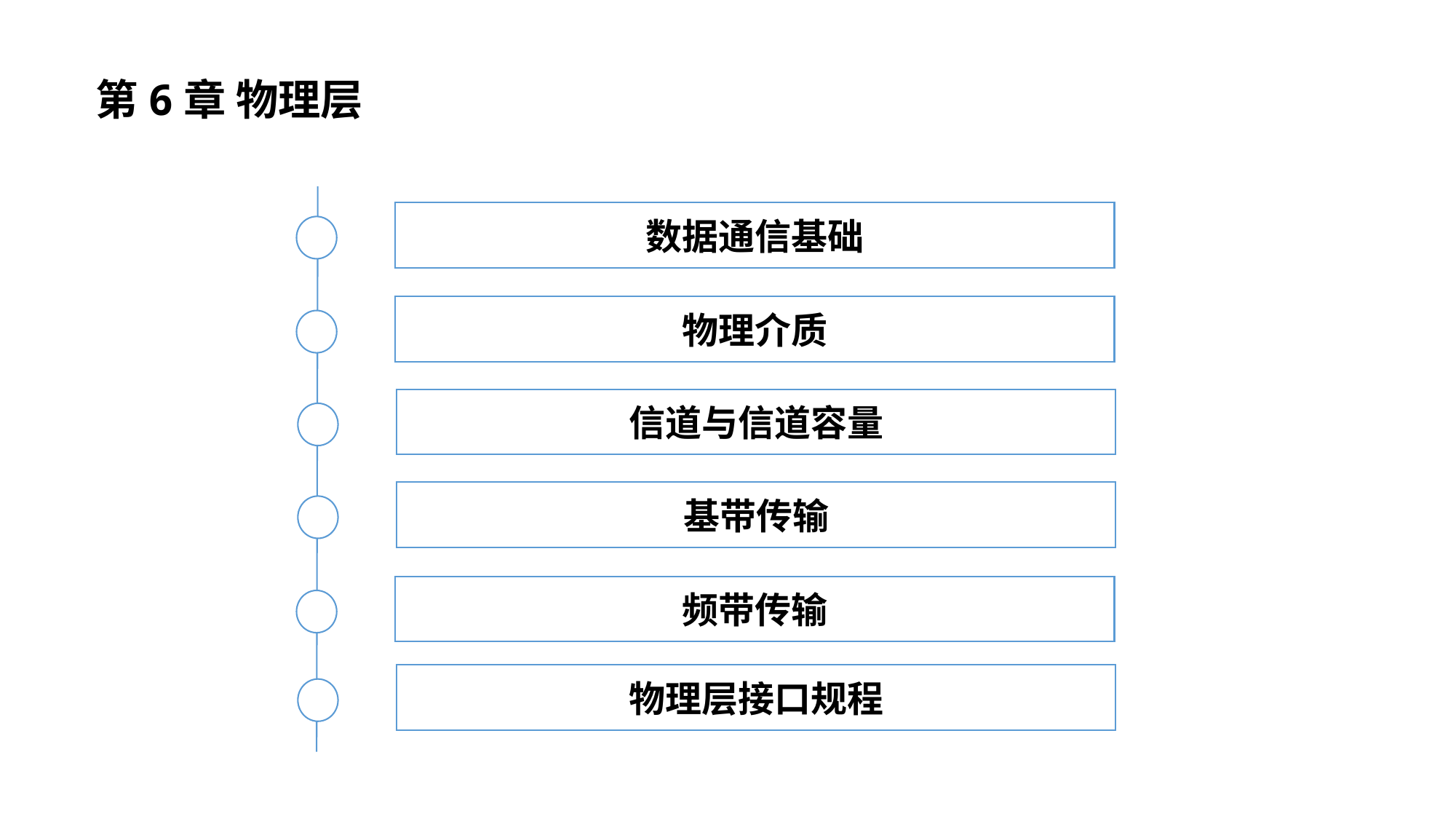

第6章 物理层

数据通信基础

物理介质

信道与信道容量

基带传输

频带传输

物理层接口规程